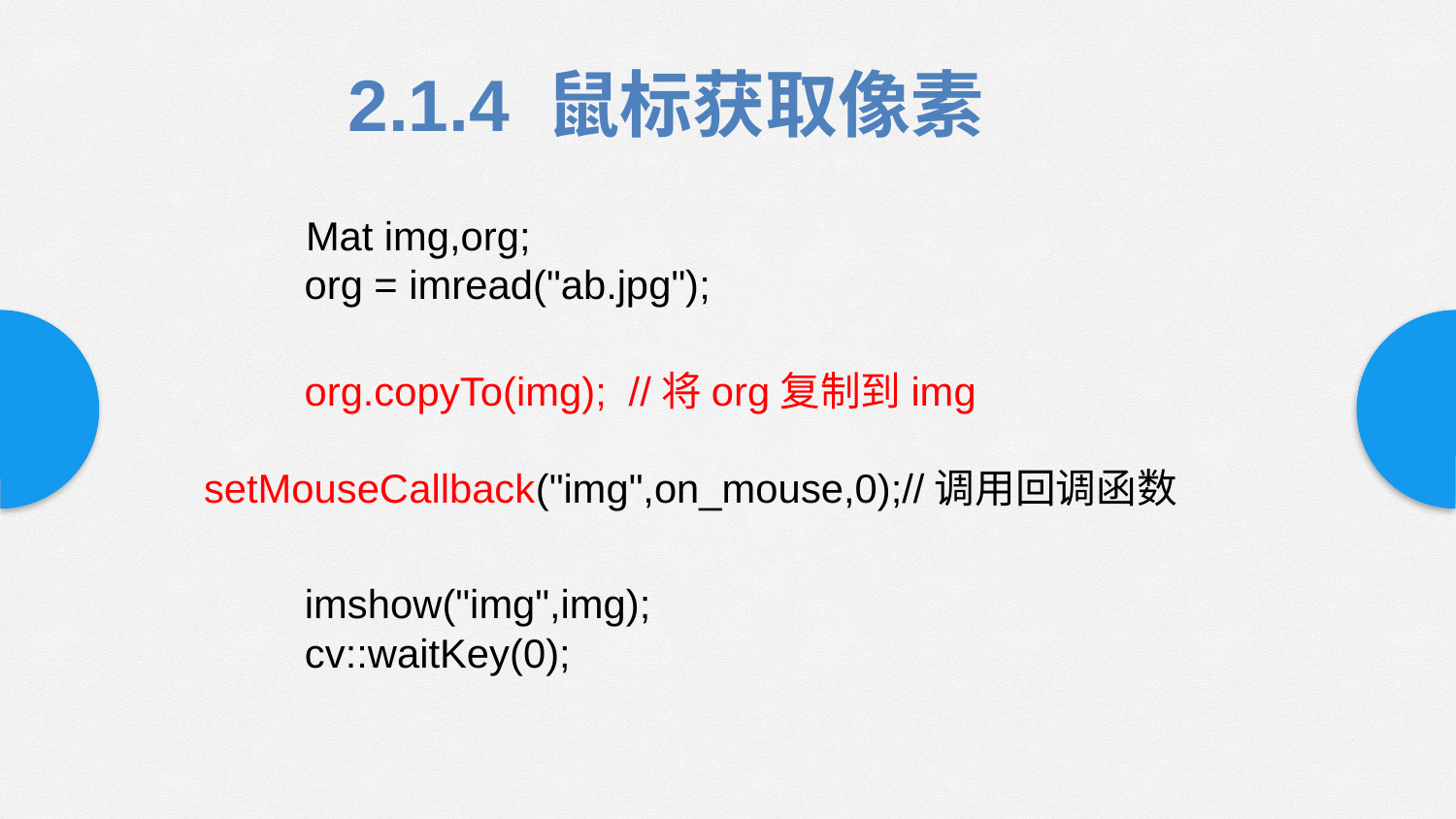

2.1.4 鼠标获取像素
              Mat img,org;
             org = imread("ab.jpg");

             org.copyTo(img);  //将org复制到img

    setMouseCallback("img",on_mouse,0);//调用回调函数

	imshow("img",img);
	cv::waitKey(0);